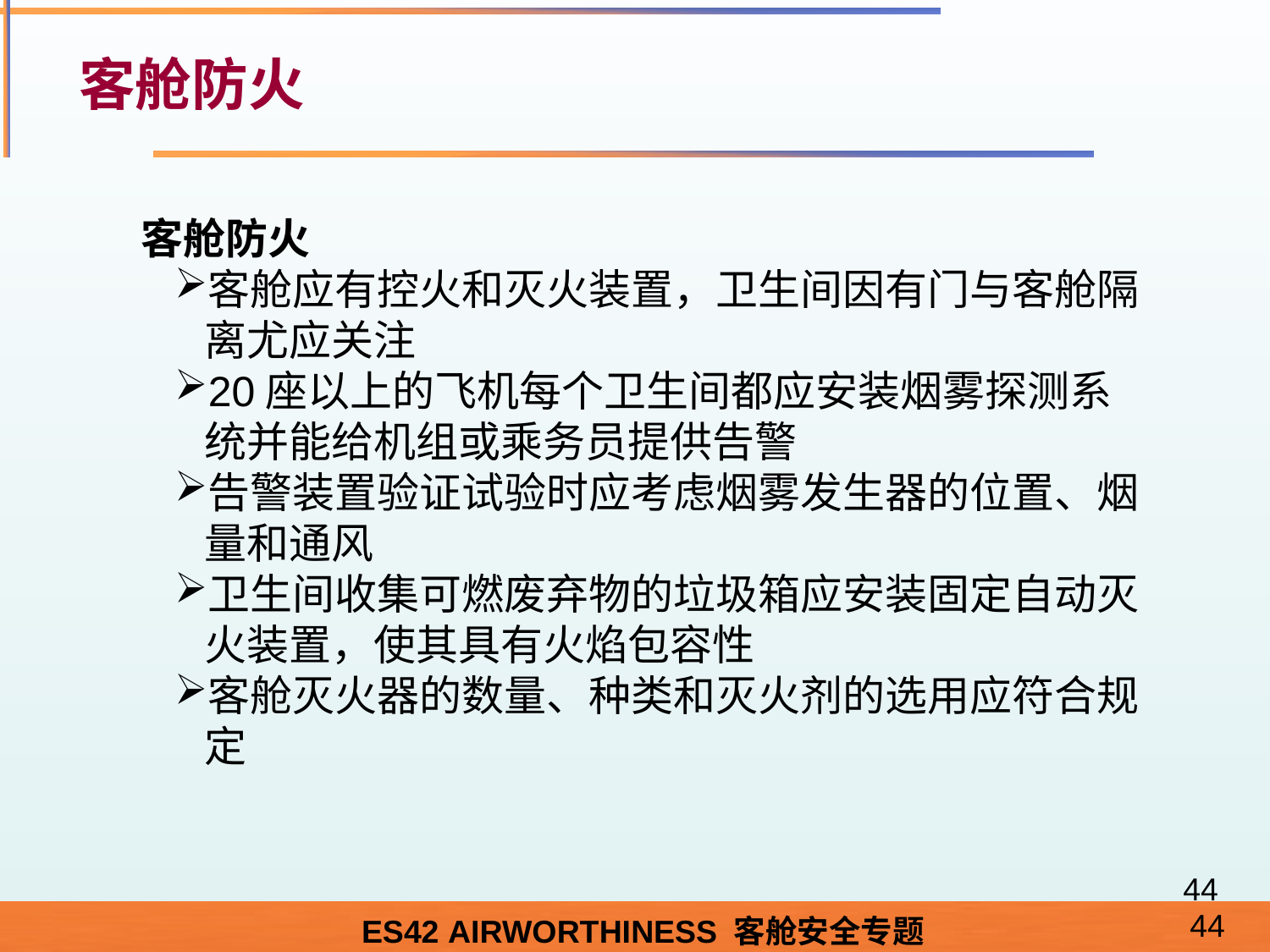

# 客舱防火
客舱防火
客舱应有控火和灭火装置，卫生间因有门与客舱隔离尤应关注
20座以上的飞机每个卫生间都应安装烟雾探测系统并能给机组或乘务员提供告警
告警装置验证试验时应考虑烟雾发生器的位置、烟量和通风
卫生间收集可燃废弃物的垃圾箱应安装固定自动灭火装置，使其具有火焰包容性
客舱灭火器的数量、种类和灭火剂的选用应符合规定

44